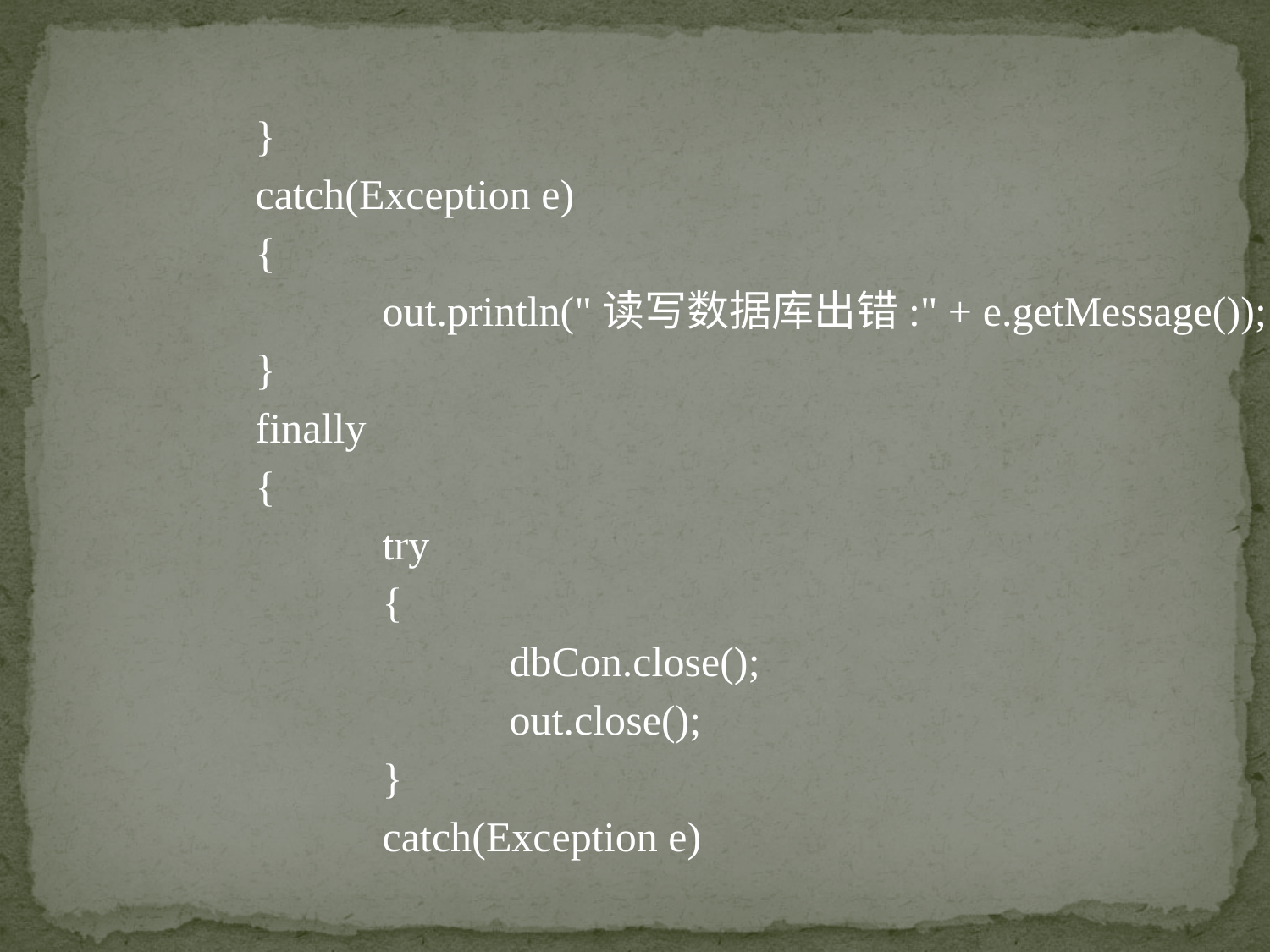

}
		catch(Exception e)
		{
			out.println("读写数据库出错:" + e.getMessage());
		}
		finally
		{
			try
			{
				dbCon.close();
				out.close();
			}
			catch(Exception e)